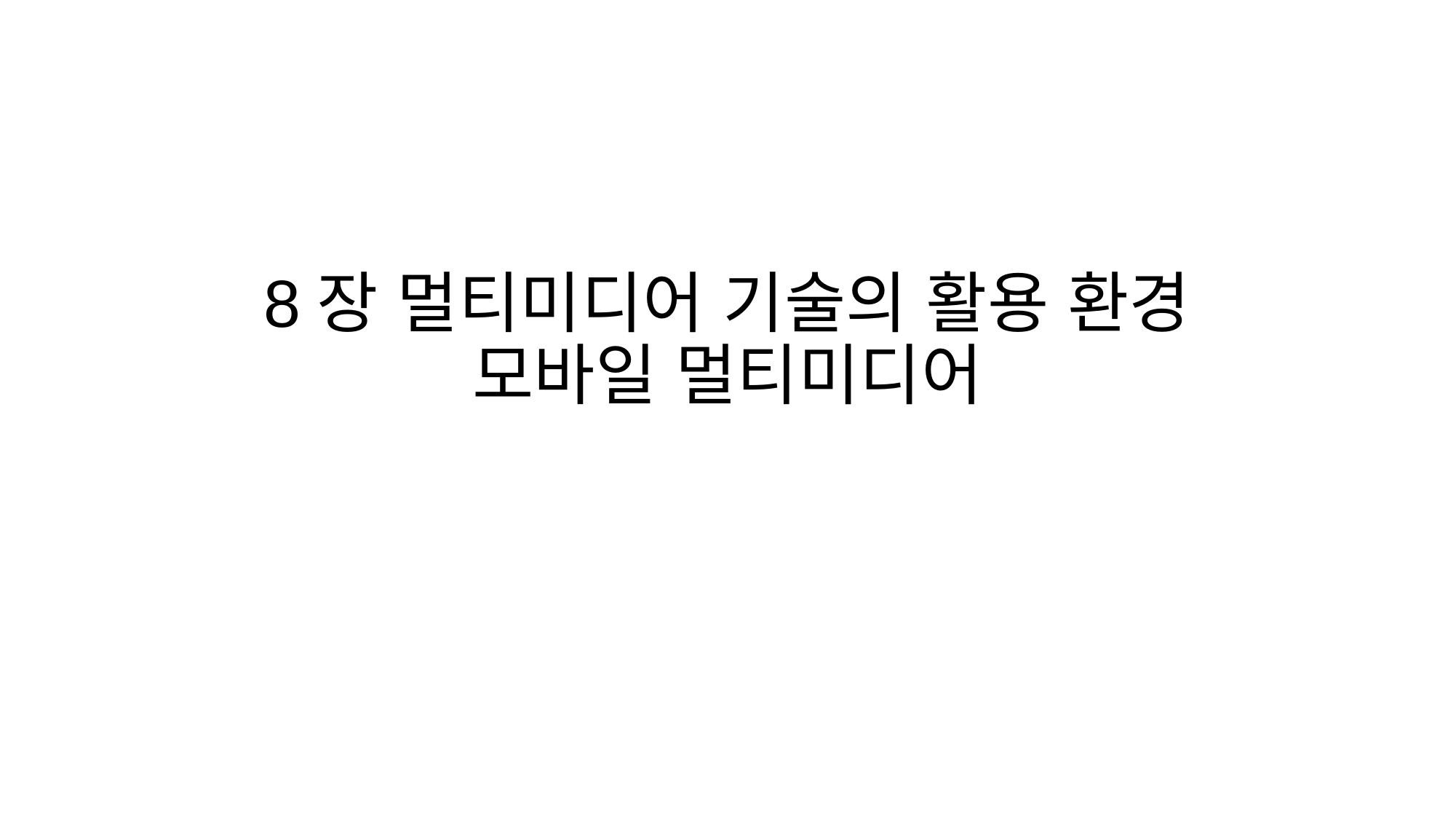

# 8장 멀티미디어 기술의 활용 환경 모바일 멀티미디어